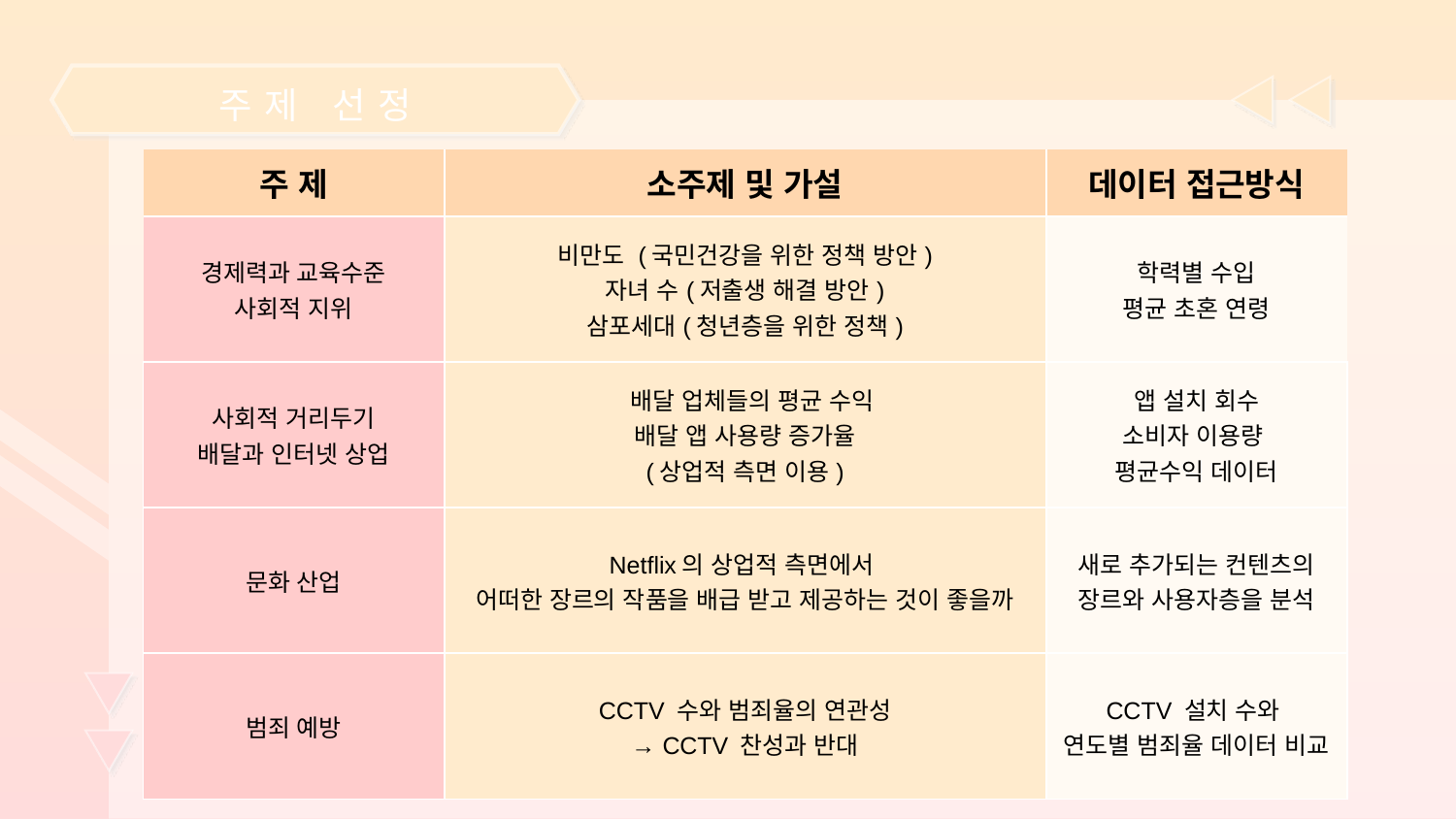

주제 선정
| 주 제 | 소주제 및 가설 | 데이터 접근방식 |
| --- | --- | --- |
| 경제력과 교육수준 사회적 지위 | 비만도 (국민건강을 위한 정책 방안) 자녀 수(저출생 해결 방안) 삼포세대(청년층을 위한 정책) | 학력별 수입 평균 초혼 연령 |
| 사회적 거리두기 배달과 인터넷 상업 | 배달 업체들의 평균 수익 배달 앱 사용량 증가율 (상업적 측면 이용) | 앱 설치 회수 소비자 이용량 평균수익 데이터 |
| 문화 산업 | Netflix의 상업적 측면에서 어떠한 장르의 작품을 배급 받고 제공하는 것이 좋을까 | 새로 추가되는 컨텐츠의 장르와 사용자층을 분석 |
| 범죄 예방 | CCTV 수와 범죄율의 연관성 → CCTV 찬성과 반대 | CCTV 설치 수와 연도별 범죄율 데이터 비교 |